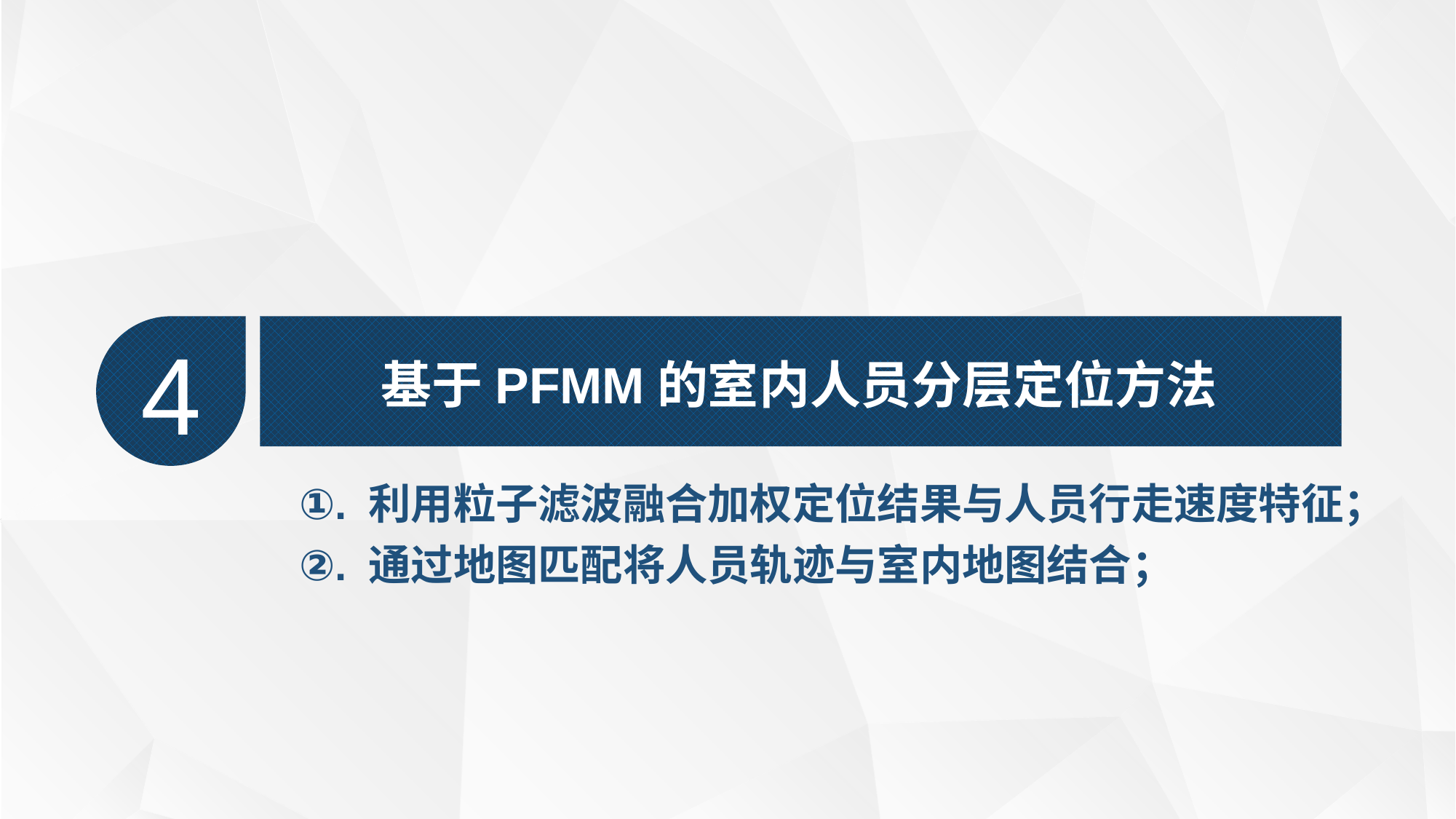

4
基于PFMM的室内人员分层定位方法
①. 利用粒子滤波融合加权定位结果与人员行走速度特征；
②. 通过地图匹配将人员轨迹与室内地图结合；